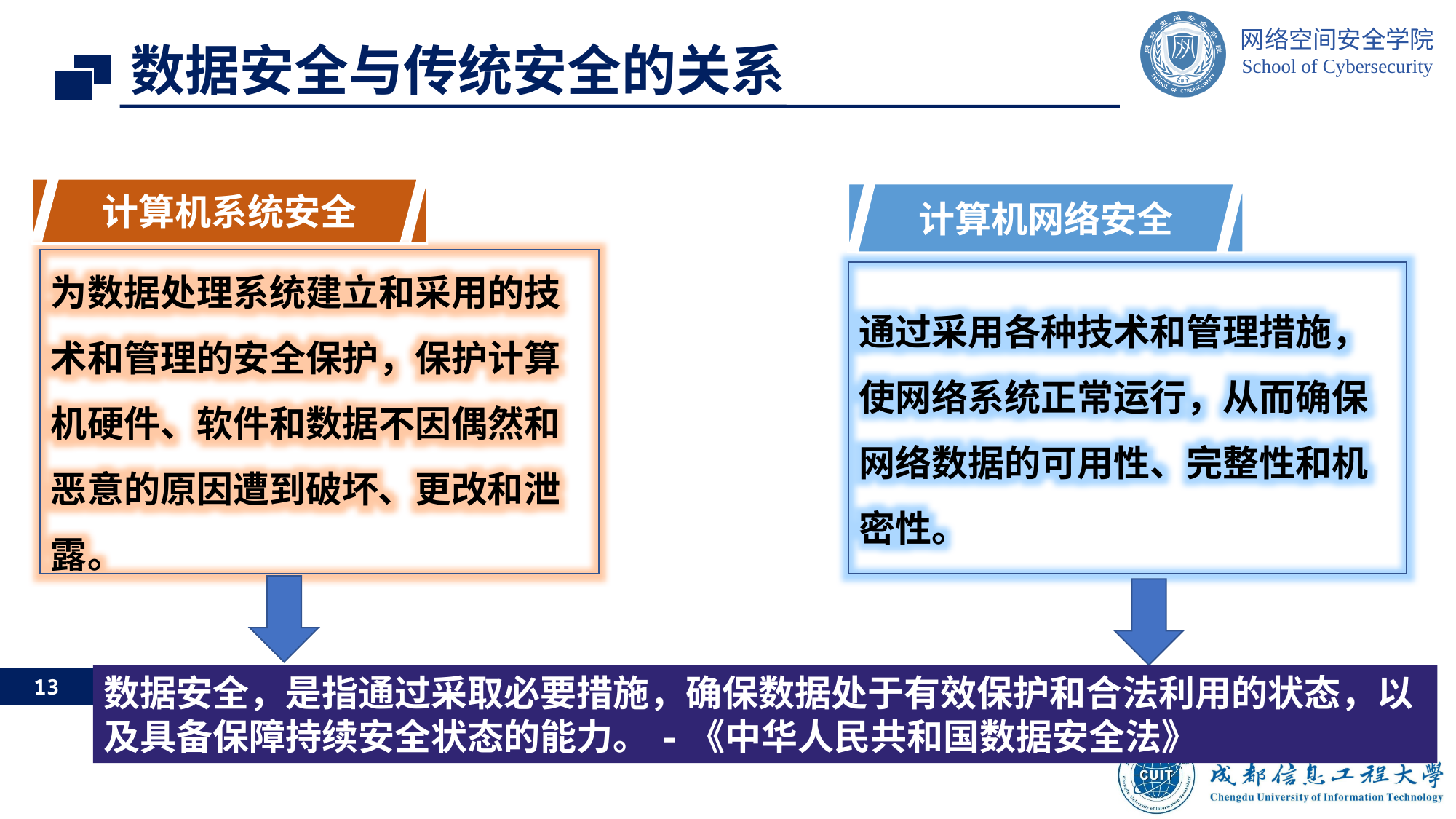

# 数据安全与传统安全的关系
计算机系统安全
为数据处理系统建立和采用的技术和管理的安全保护，保护计算机硬件、软件和数据不因偶然和恶意的原因遭到破坏、更改和泄露。
计算机网络安全
通过采用各种技术和管理措施，使网络系统正常运行，从而确保网络数据的可用性、完整性和机密性。

数据安全，是指通过采取必要措施，确保数据处于有效保护和合法利用的状态，以及具备保障持续安全状态的能力。-《中华人民共和国数据安全法》
13